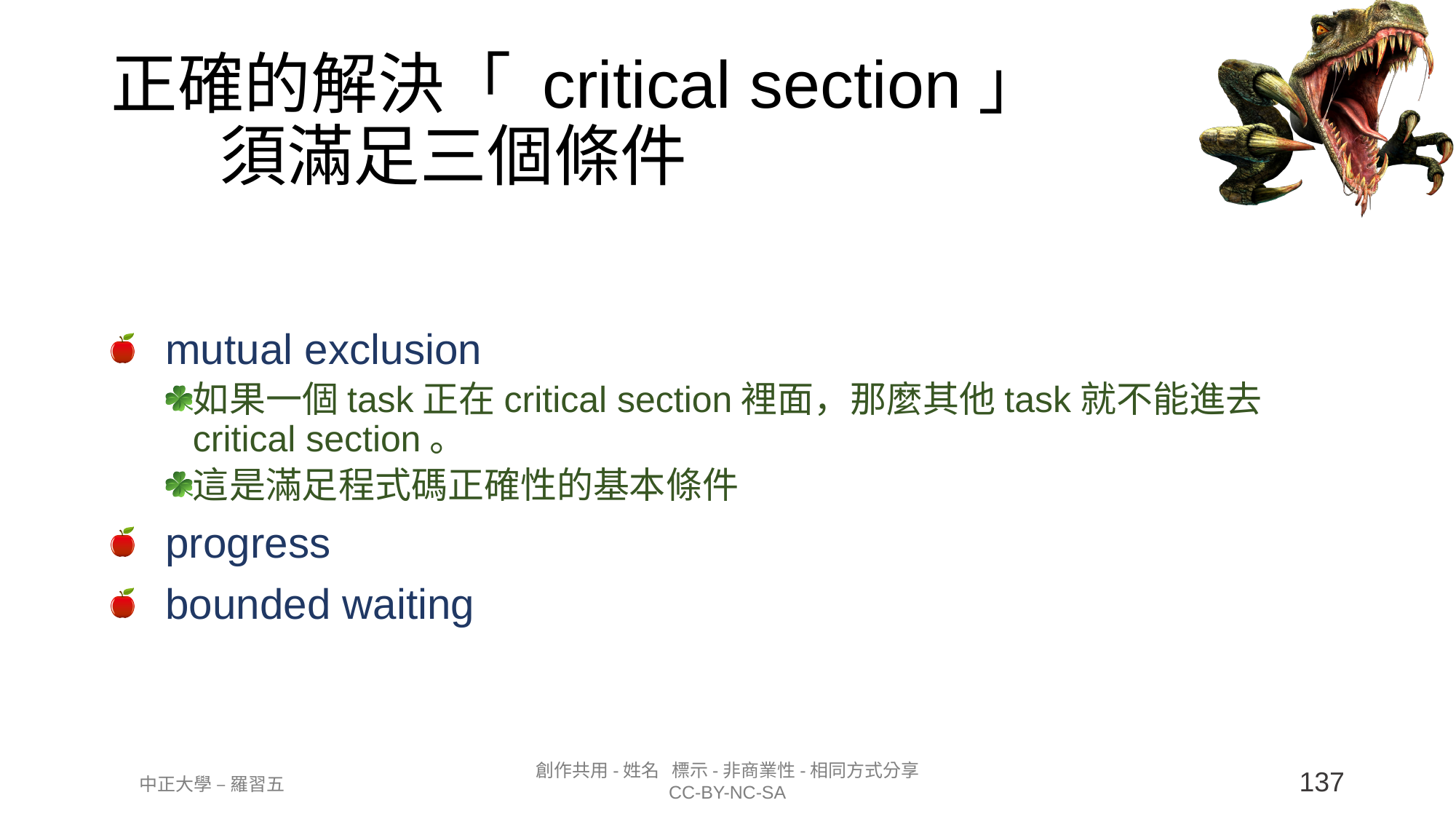

# 正確的解決「 critical section」 須滿足三個條件
mutual exclusion
如果一個task正在critical section裡面，那麼其他task就不能進去critical section。
這是滿足程式碼正確性的基本條件
progress
bounded waiting